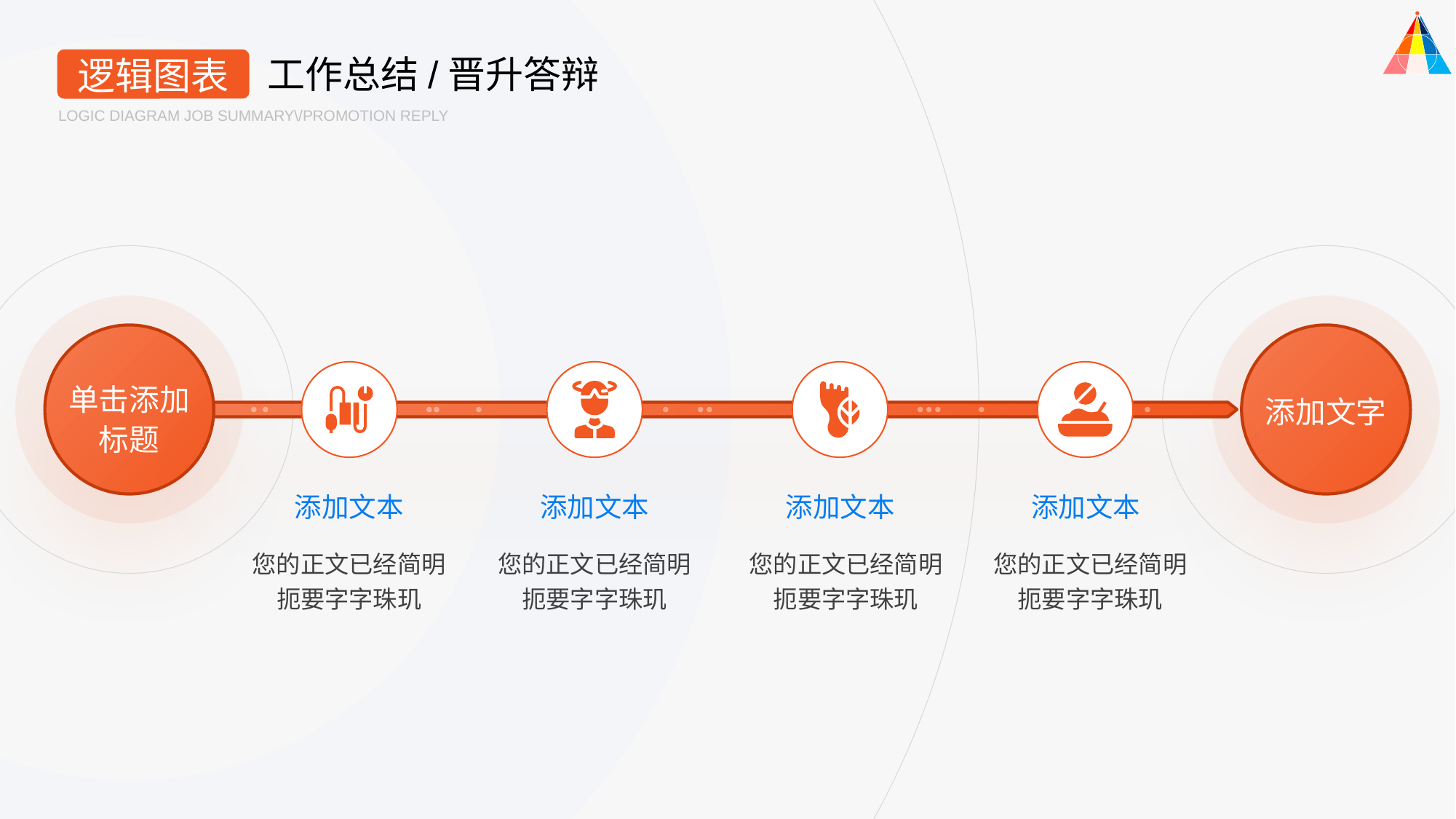

工作总结/晋升答辩

逻辑图表
LOGIC DIAGRAM JOB SUMMARY\/PROMOTION REPLY

单击添加
标题

添加文字

添加文本
添加文本
添加文本
添加文本
您的正文已经简明扼要字字珠玑
您的正文已经简明扼要字字珠玑
您的正文已经简明扼要字字珠玑
您的正文已经简明扼要字字珠玑